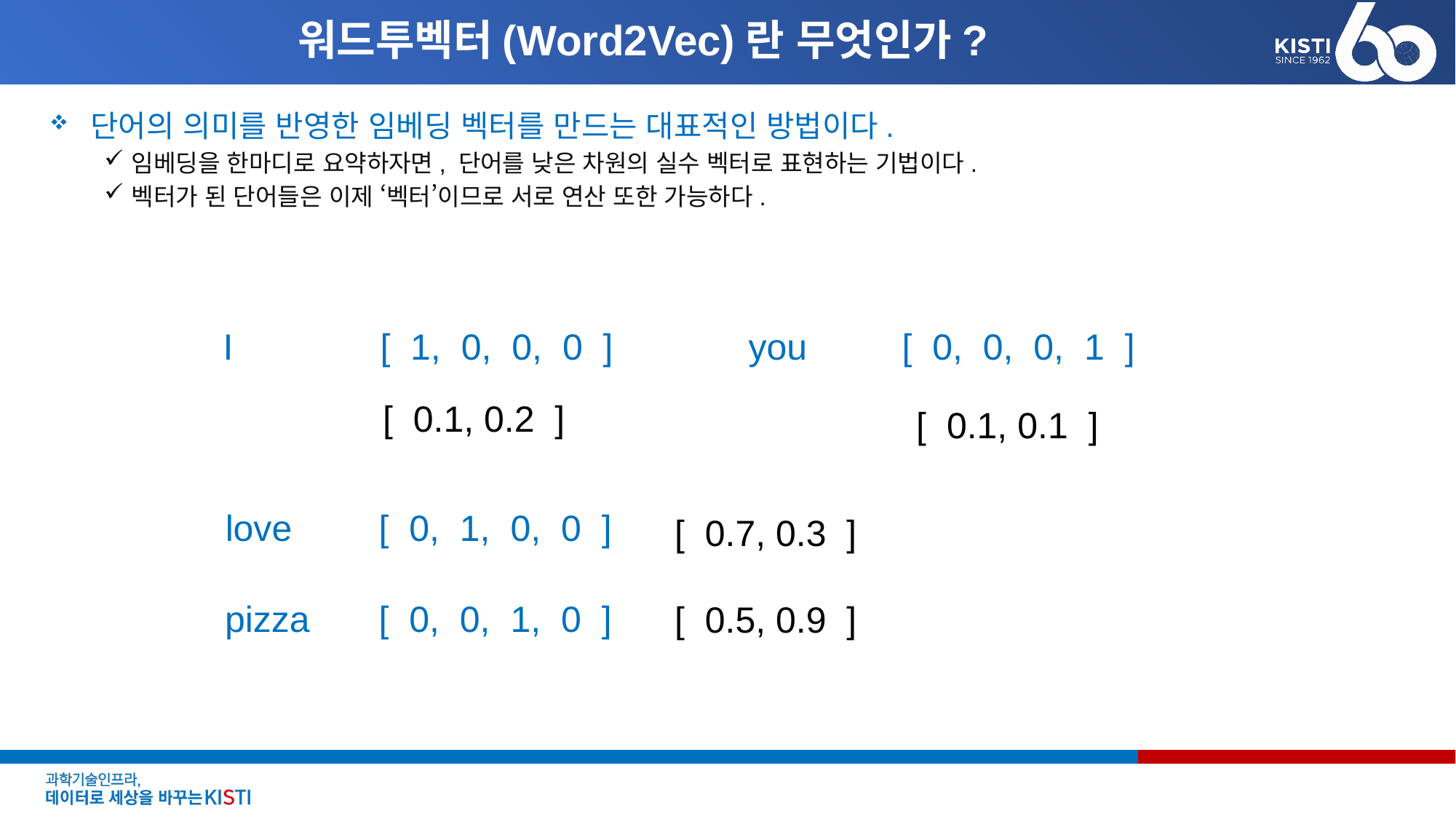

# 워드투벡터(Word2Vec)란 무엇인가?
단어의 의미를 반영한 임베딩 벡터를 만드는 대표적인 방법이다.
임베딩을 한마디로 요약하자면, 단어를 낮은 차원의 실수 벡터로 표현하는 기법이다.
벡터가 된 단어들은 이제 ‘벡터’이므로 서로 연산 또한 가능하다.

you
[  0,  0,  0,  1  ]
I
[  1,  0,  0,  0  ]
[  0.1, 0.2  ]
[  0.1, 0.1  ]
love
[  0,  1,  0,  0  ]
[  0.7, 0.3  ]
pizza
[  0,  0,  1,  0  ]
[  0.5, 0.9  ]